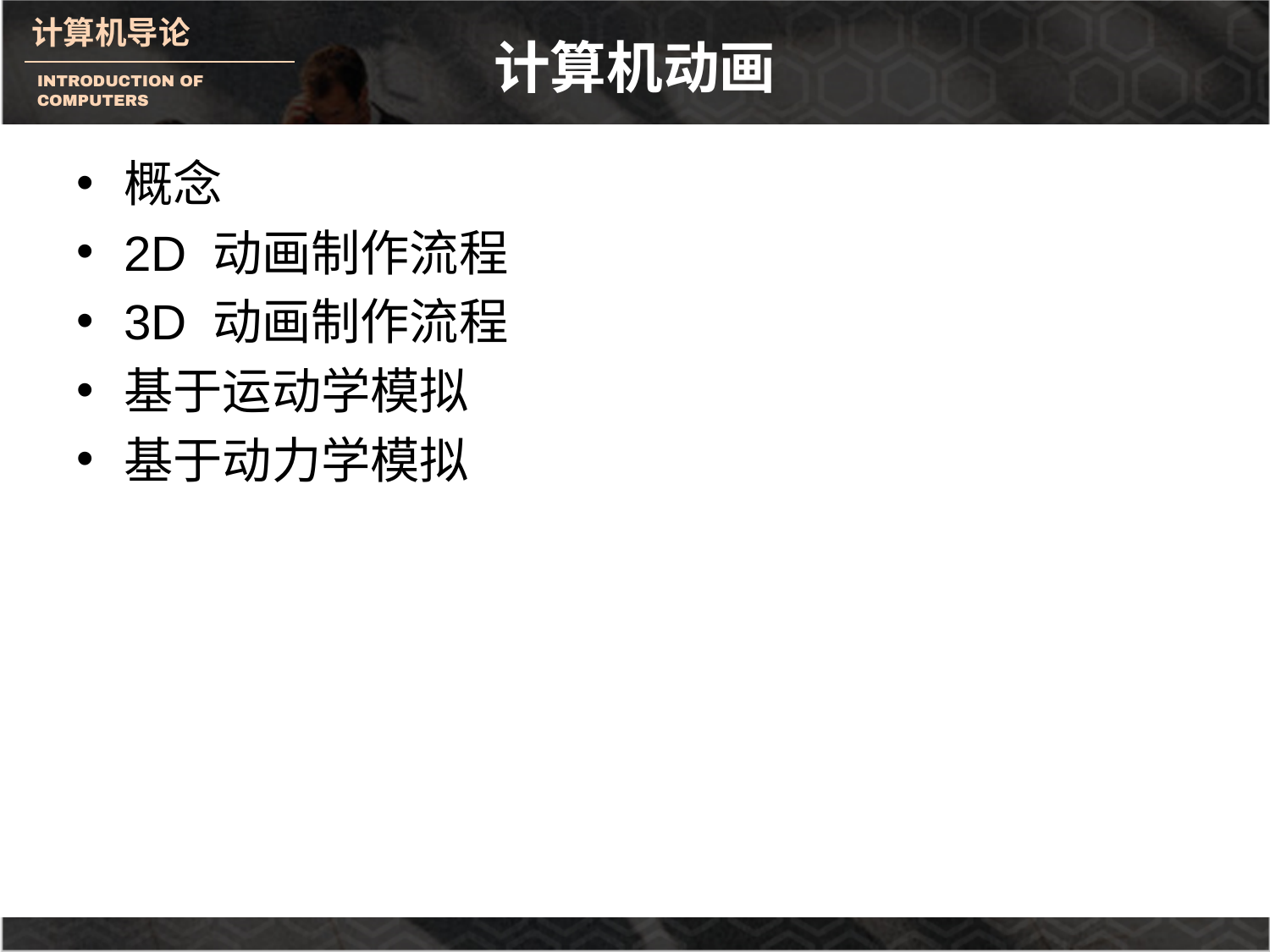

# 计算机动画
概念
2D 动画制作流程
3D 动画制作流程
基于运动学模拟
基于动力学模拟